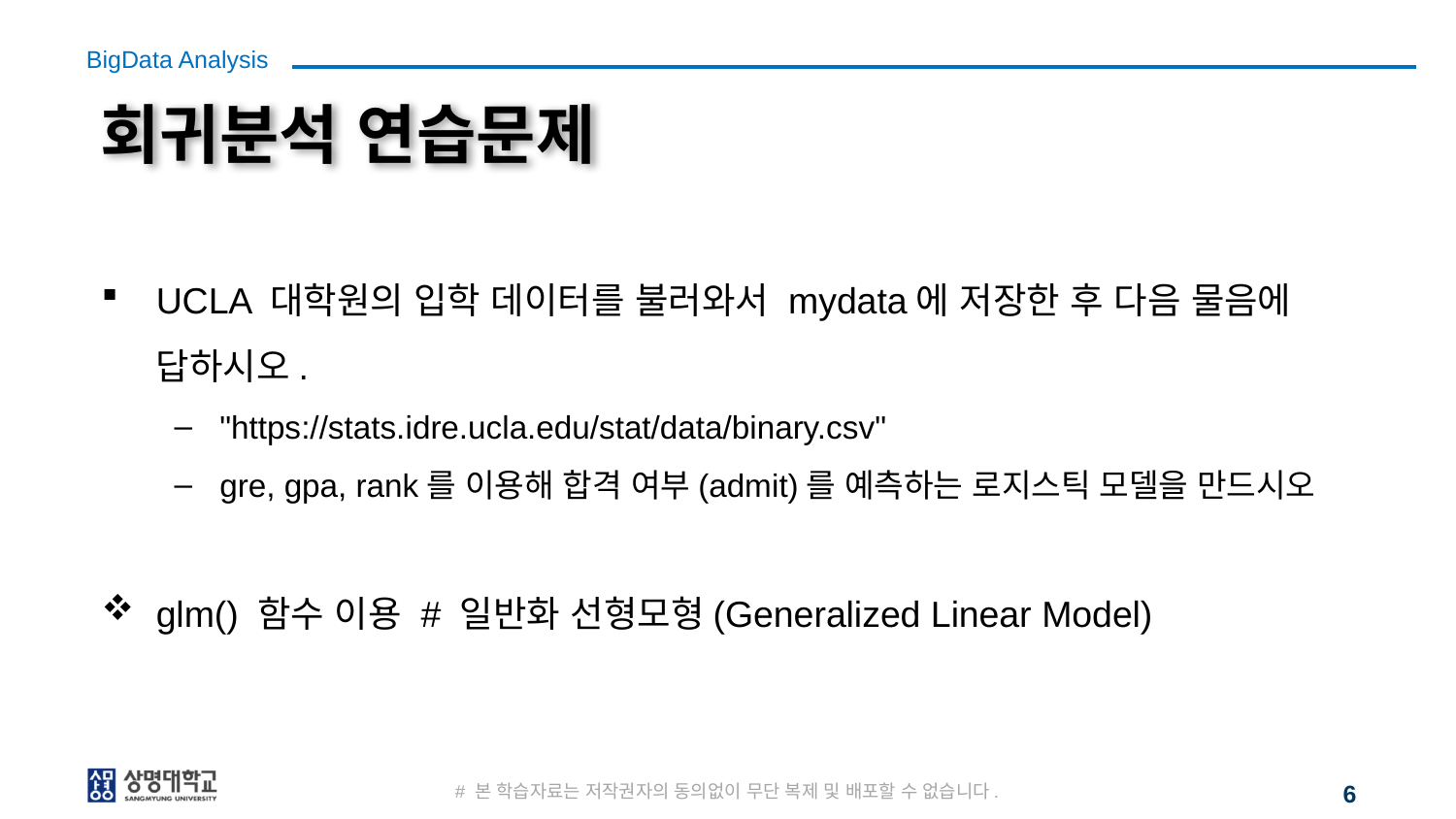

# 회귀분석 연습문제
UCLA 대학원의 입학 데이터를 불러와서 mydata에 저장한 후 다음 물음에 답하시오.
"https://stats.idre.ucla.edu/stat/data/binary.csv"
gre, gpa, rank를 이용해 합격 여부(admit)를 예측하는 로지스틱 모델을 만드시오

glm() 함수 이용 # 일반화 선형모형(Generalized Linear Model)

# 본 학습자료는 저작권자의 동의없이 무단 복제 및 배포할 수 없습니다.
6